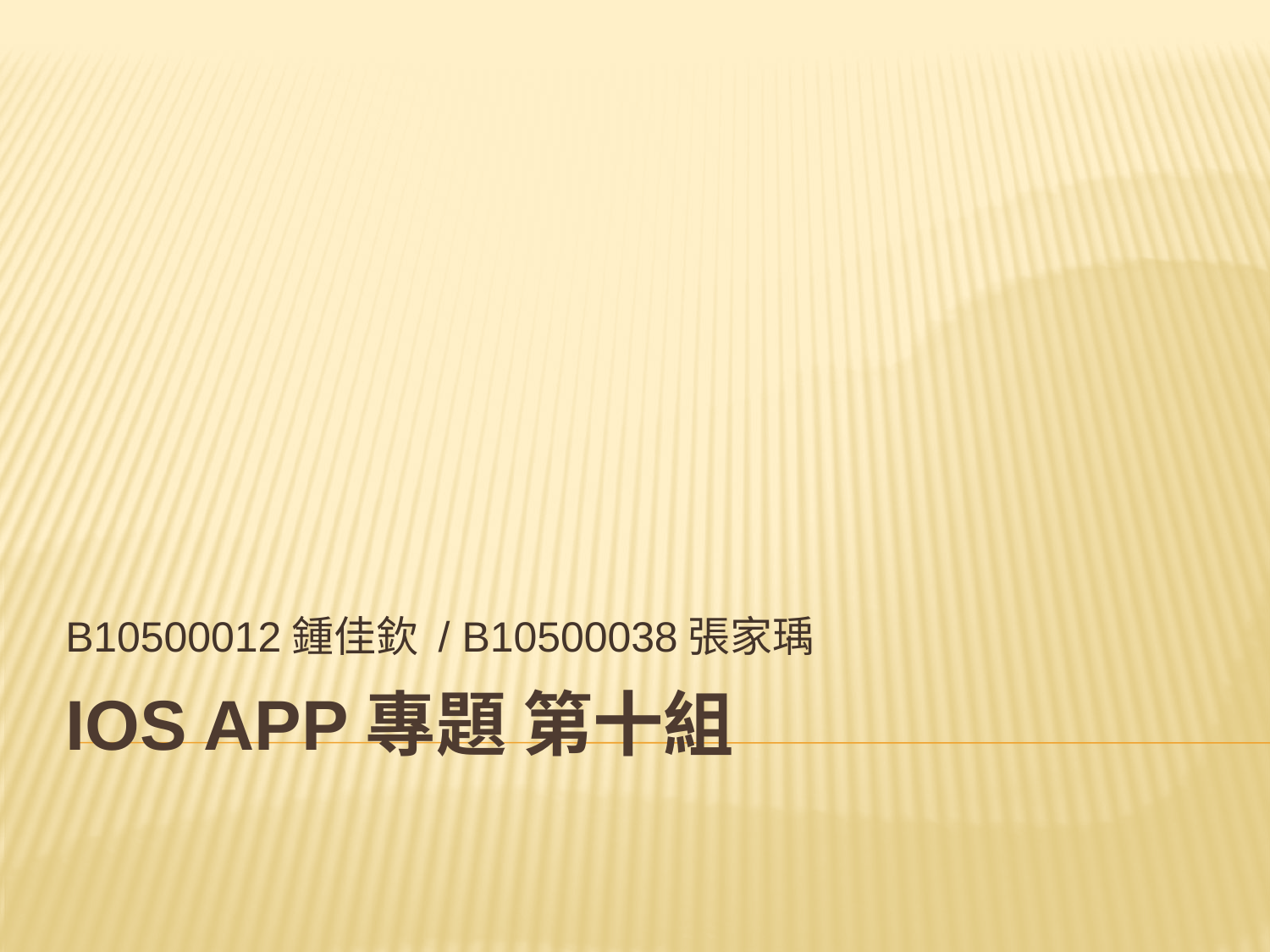

B10500012鍾佳欽 / B10500038張家瑀
# IOS app專題 第十組